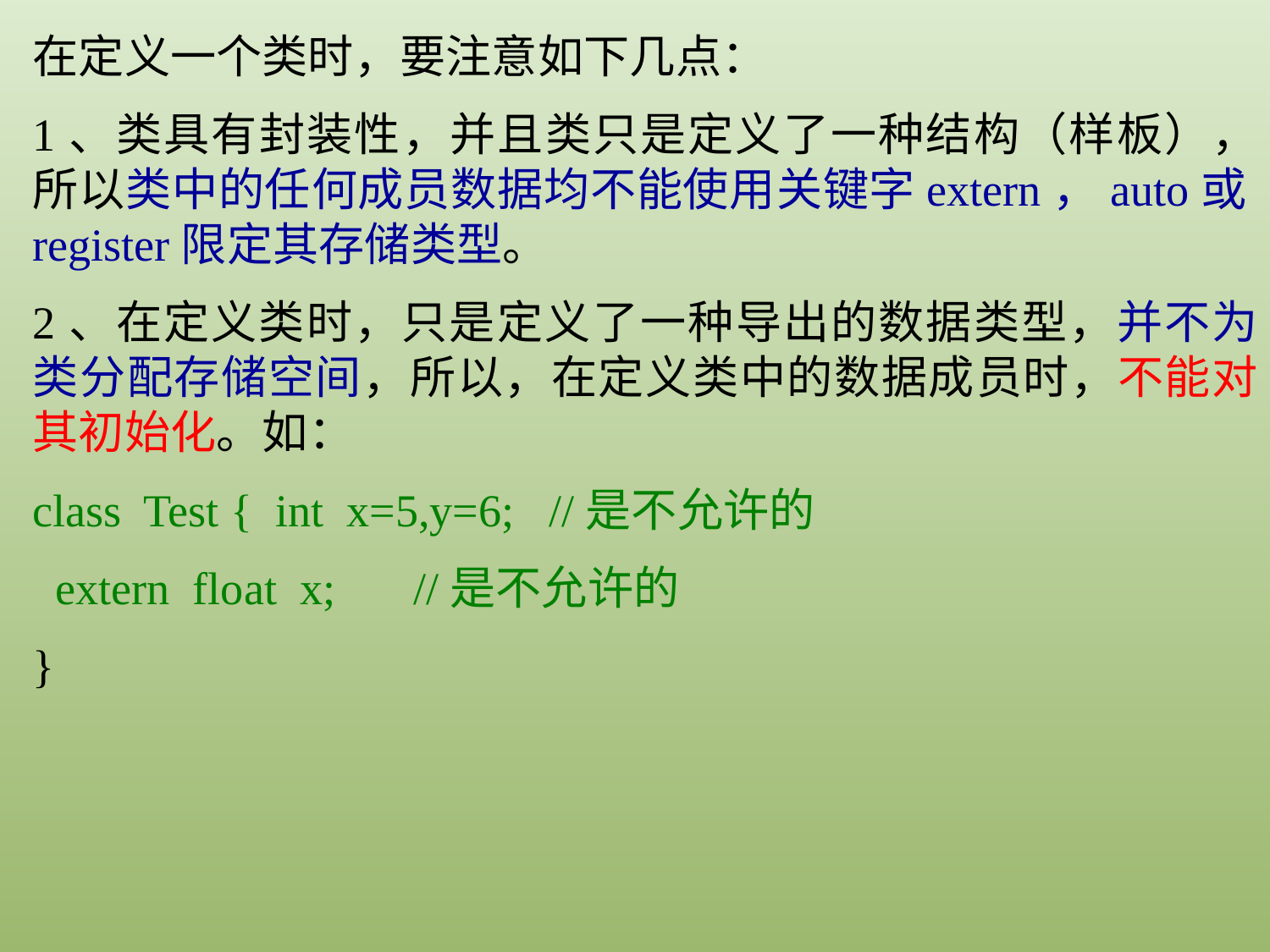

在定义一个类时，要注意如下几点：
1、类具有封装性，并且类只是定义了一种结构（样板），所以类中的任何成员数据均不能使用关键字extern，auto或register限定其存储类型。
2、在定义类时，只是定义了一种导出的数据类型，并不为类分配存储空间，所以，在定义类中的数据成员时，不能对其初始化。如：
class  Test {  int  x=5,y=6;   //是不允许的
  extern  float  x; 	//是不允许的
}
607